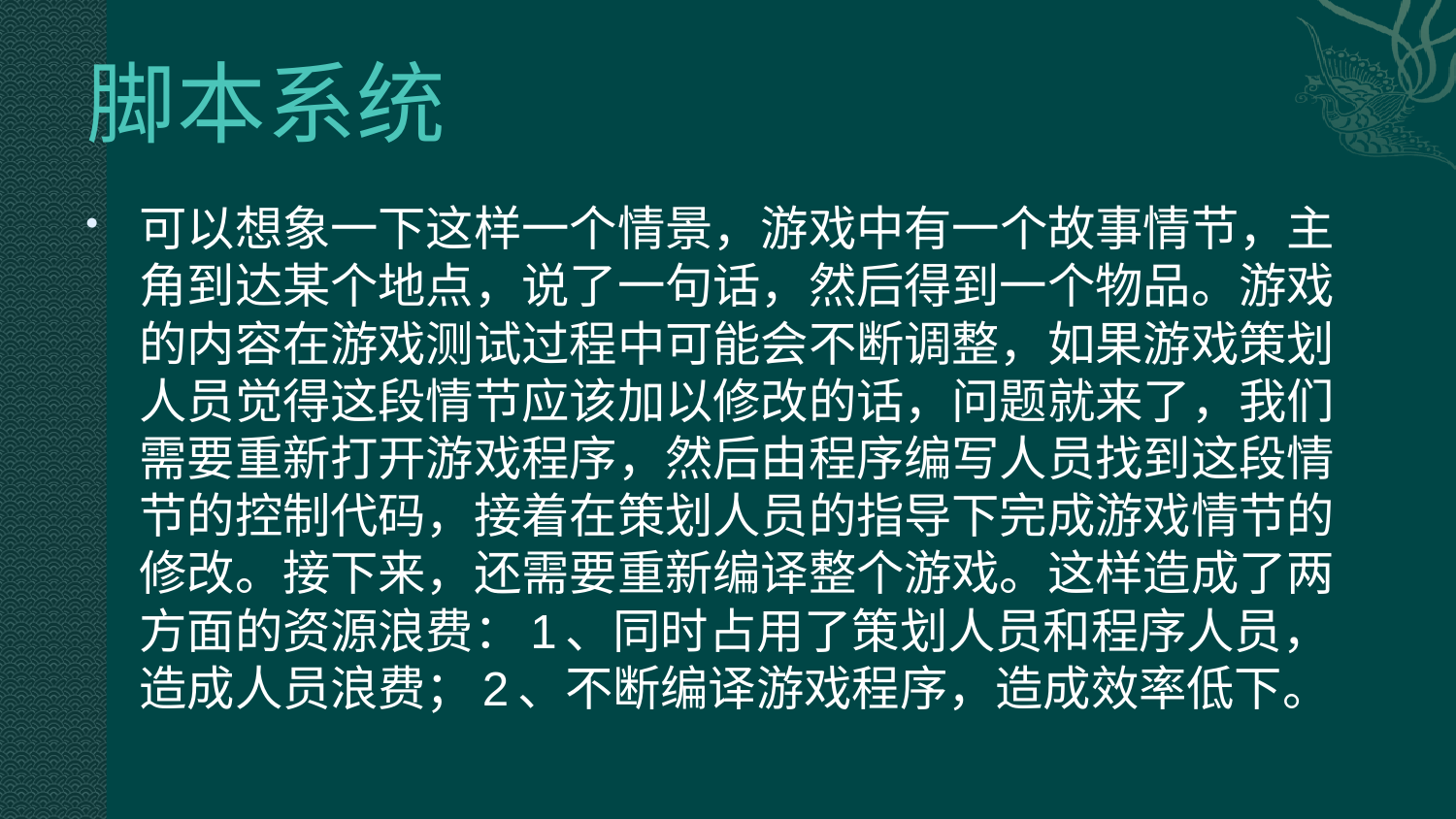

# 脚本系统
可以想象一下这样一个情景，游戏中有一个故事情节，主角到达某个地点，说了一句话，然后得到一个物品。游戏的内容在游戏测试过程中可能会不断调整，如果游戏策划人员觉得这段情节应该加以修改的话，问题就来了，我们需要重新打开游戏程序，然后由程序编写人员找到这段情节的控制代码，接着在策划人员的指导下完成游戏情节的修改。接下来，还需要重新编译整个游戏。这样造成了两方面的资源浪费：1、同时占用了策划人员和程序人员，造成人员浪费；2、不断编译游戏程序，造成效率低下。